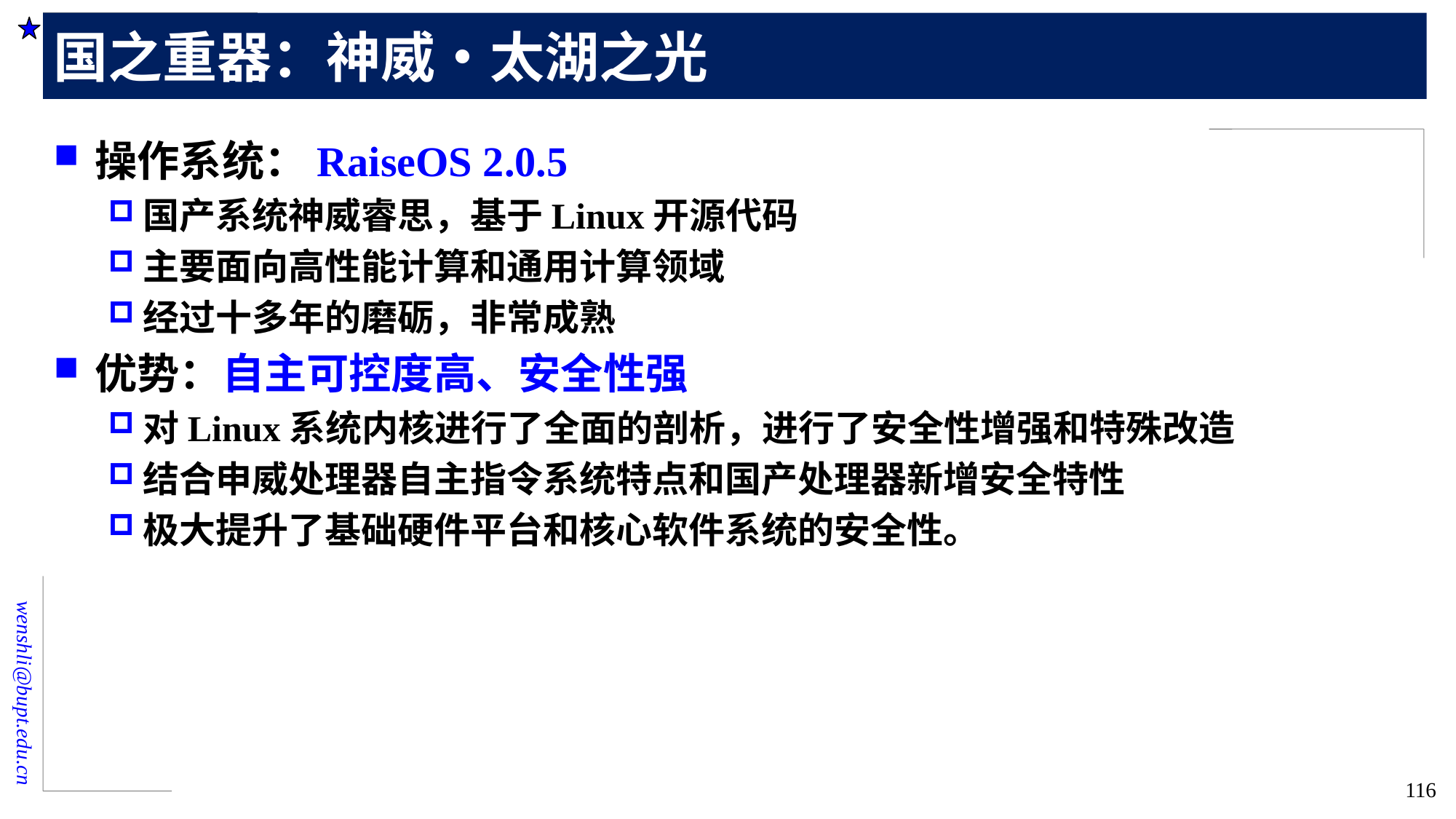

# 国之重器：神威•太湖之光
操作系统：RaiseOS 2.0.5
国产系统神威睿思，基于Linux开源代码
主要面向高性能计算和通用计算领域
经过十多年的磨砺，非常成熟
优势：自主可控度高、安全性强
对Linux系统内核进行了全面的剖析，进行了安全性增强和特殊改造
结合申威处理器自主指令系统特点和国产处理器新增安全特性
极大提升了基础硬件平台和核心软件系统的安全性。

116